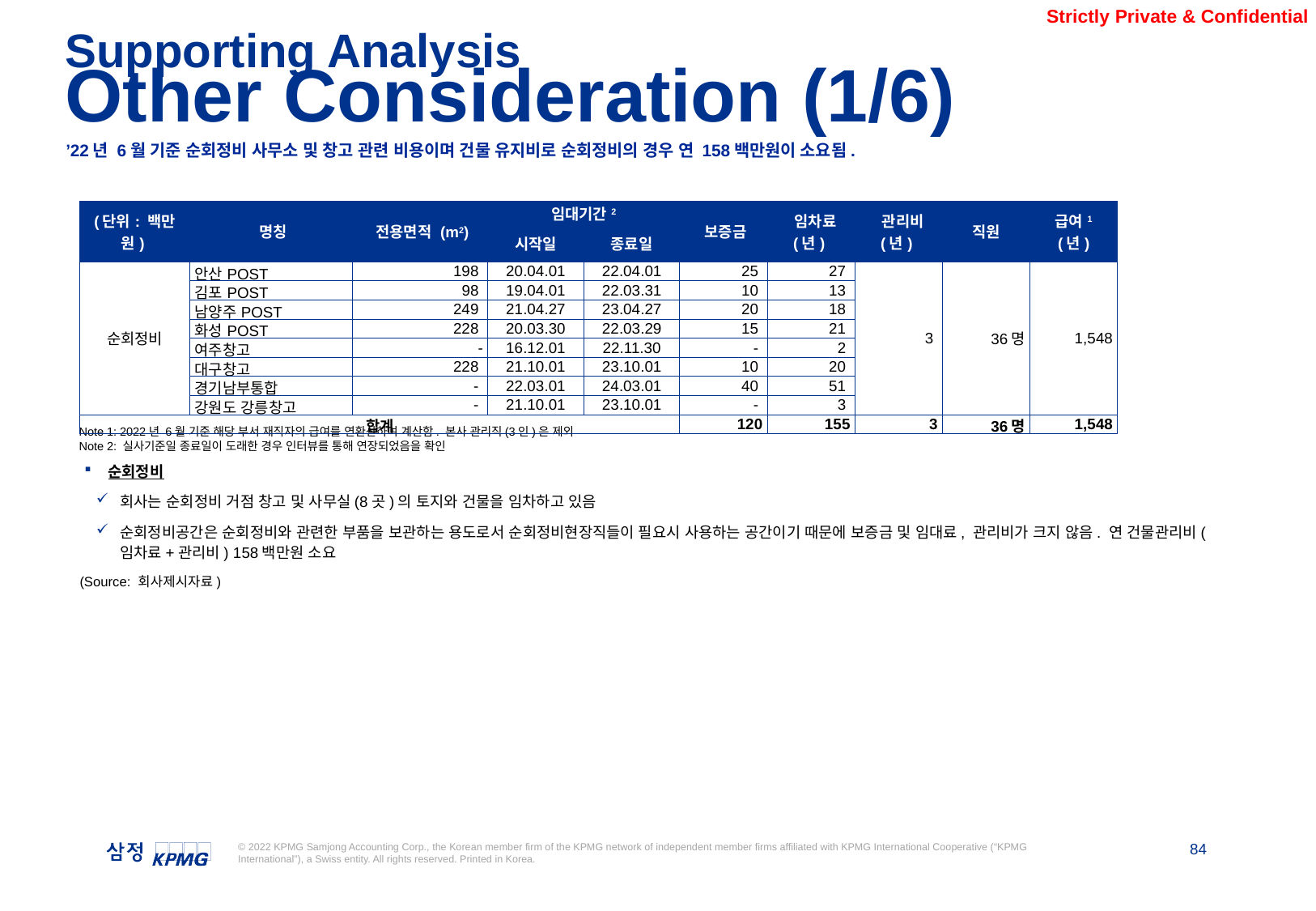

Supporting Analysis
Other Consideration (1/6)
’22년 6월 기준 순회정비 사무소 및 창고 관련 비용이며 건물 유지비로 순회정비의 경우 연 158백만원이 소요됨.
| (단위: 백만원) | 명칭 | 전용면적 (m2) | 임대기간2 |  | 보증금 | 임차료 (년) | 관리비 (년) | 직원 | 급여1 (년) |
| --- | --- | --- | --- | --- | --- | --- | --- | --- | --- |
|  |  |  | 시작일 | 종료일 |  |  |  |  |  |
| 순회정비 | 안산POST | 198 | 20.04.01 | 22.04.01 | 25 | 27 | 3 | 36명 | 1,548 |
|  | 김포POST | 98 | 19.04.01 | 22.03.31 | 10 | 13 |  |  |  |
|  | 남양주POST | 249 | 21.04.27 | 23.04.27 | 20 | 18 |  |  |  |
|  | 화성POST | 228 | 20.03.30 | 22.03.29 | 15 | 21 |  |  |  |
|  | 여주창고 | - | 16.12.01 | 22.11.30 | - | 2 |  |  |  |
|  | 대구창고 | 228 | 21.10.01 | 23.10.01 | 10 | 20 |  |  |  |
|  | 경기남부통합 | - | 22.03.01 | 24.03.01 | 40 | 51 |  |  |  |
|  | 강원도 강릉창고 | - | 21.10.01 | 23.10.01 | - | 3 |  |  |  |
| 합계 |  |  |  |  | 120 | 155 | 3 | 36명 | 1,548 |
Note 1: 2022년 6월 기준 해당 부서 재직자의 급여를 연환산하여 계산함. 본사 관리직(3인)은 제외
Note 2: 실사기준일 종료일이 도래한 경우 인터뷰를 통해 연장되었음을 확인
순회정비
회사는 순회정비 거점 창고 및 사무실(8곳)의 토지와 건물을 임차하고 있음
순회정비공간은 순회정비와 관련한 부품을 보관하는 용도로서 순회정비현장직들이 필요시 사용하는 공간이기 때문에 보증금 및 임대료, 관리비가 크지 않음. 연 건물관리비(임차료+관리비) 158백만원 소요

(Source: 회사제시자료)